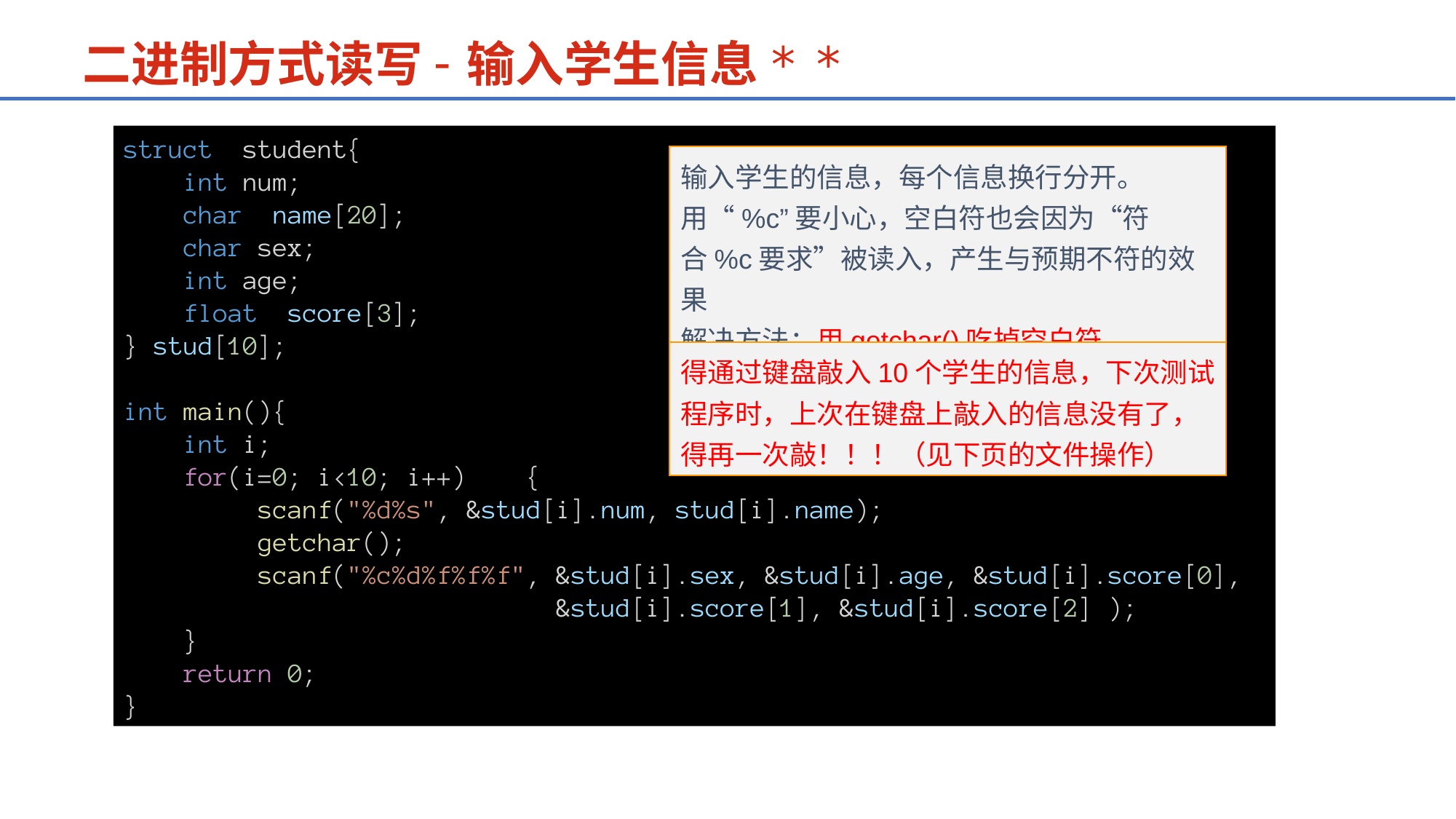

二进制方式读写-输入学生信息* *
struct  student{
    int num;
    char  name[20];
    char sex;
    int age;
    float  score[3];
} stud[10];
int main(){
    int i;
    for(i=0; i<10; i++)    {
         scanf("%d%s", &stud[i].num, stud[i].name);
         getchar();
         scanf("%c%d%f%f%f", &stud[i].sex, &stud[i].age, &stud[i].score[0],
                             &stud[i].score[1], &stud[i].score[2] );
    }
    return 0;
}
输入学生的信息，每个信息换行分开。
用“%c”要小心，空白符也会因为“符合%c要求”被读入，产生与预期不符的效果
解决方法：用getchar()吃掉空白符
得通过键盘敲入10个学生的信息，下次测试程序时，上次在键盘上敲入的信息没有了，得再一次敲！！！（见下页的文件操作）